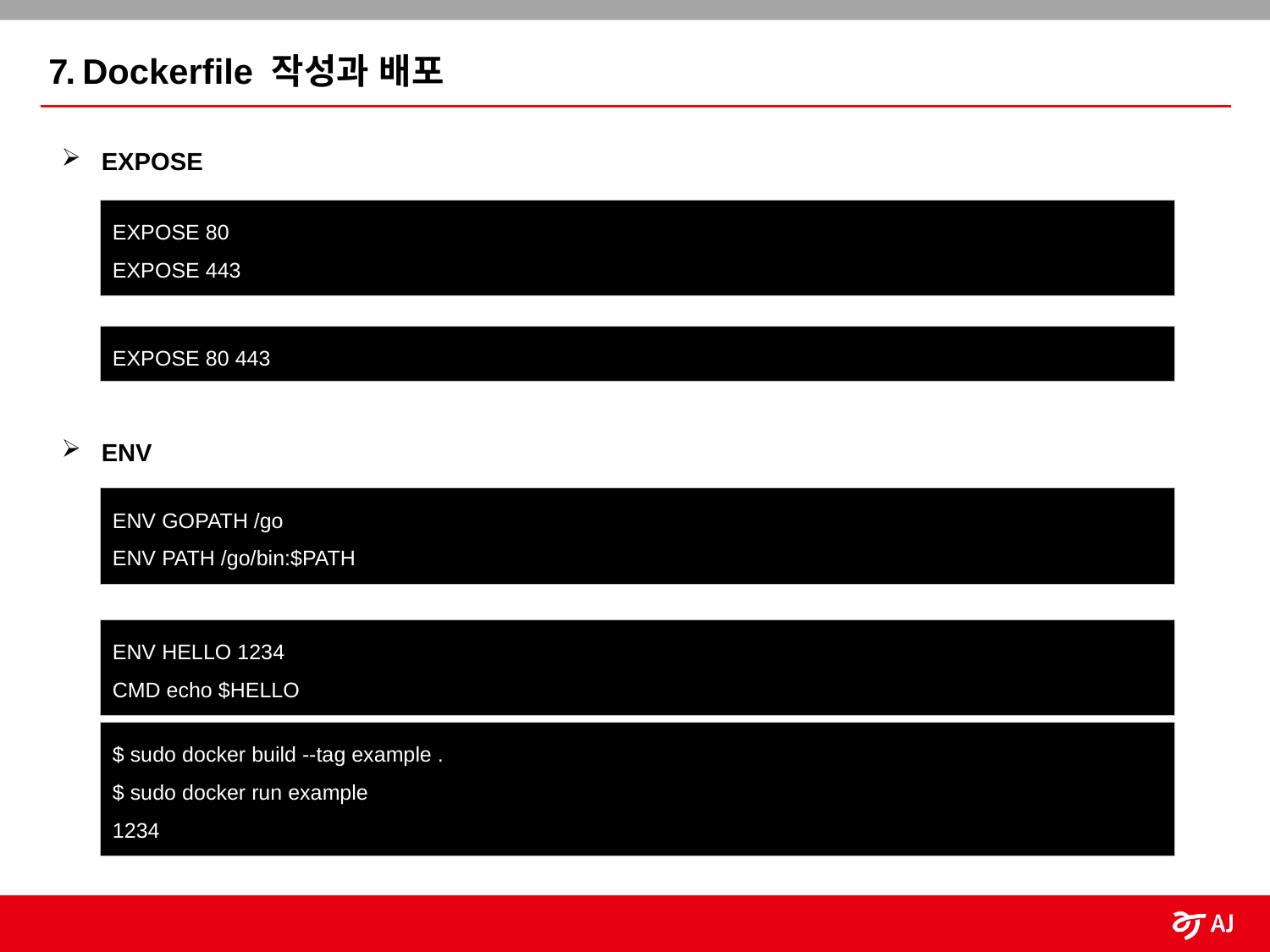

7. Dockerfile 작성과 배포
EXPOSE
EXPOSE 80
EXPOSE 443
EXPOSE 80 443
ENV
ENV GOPATH /go
ENV PATH /go/bin:$PATH
ENV HELLO 1234
CMD echo $HELLO
$ sudo docker build --tag example .
$ sudo docker run example
1234